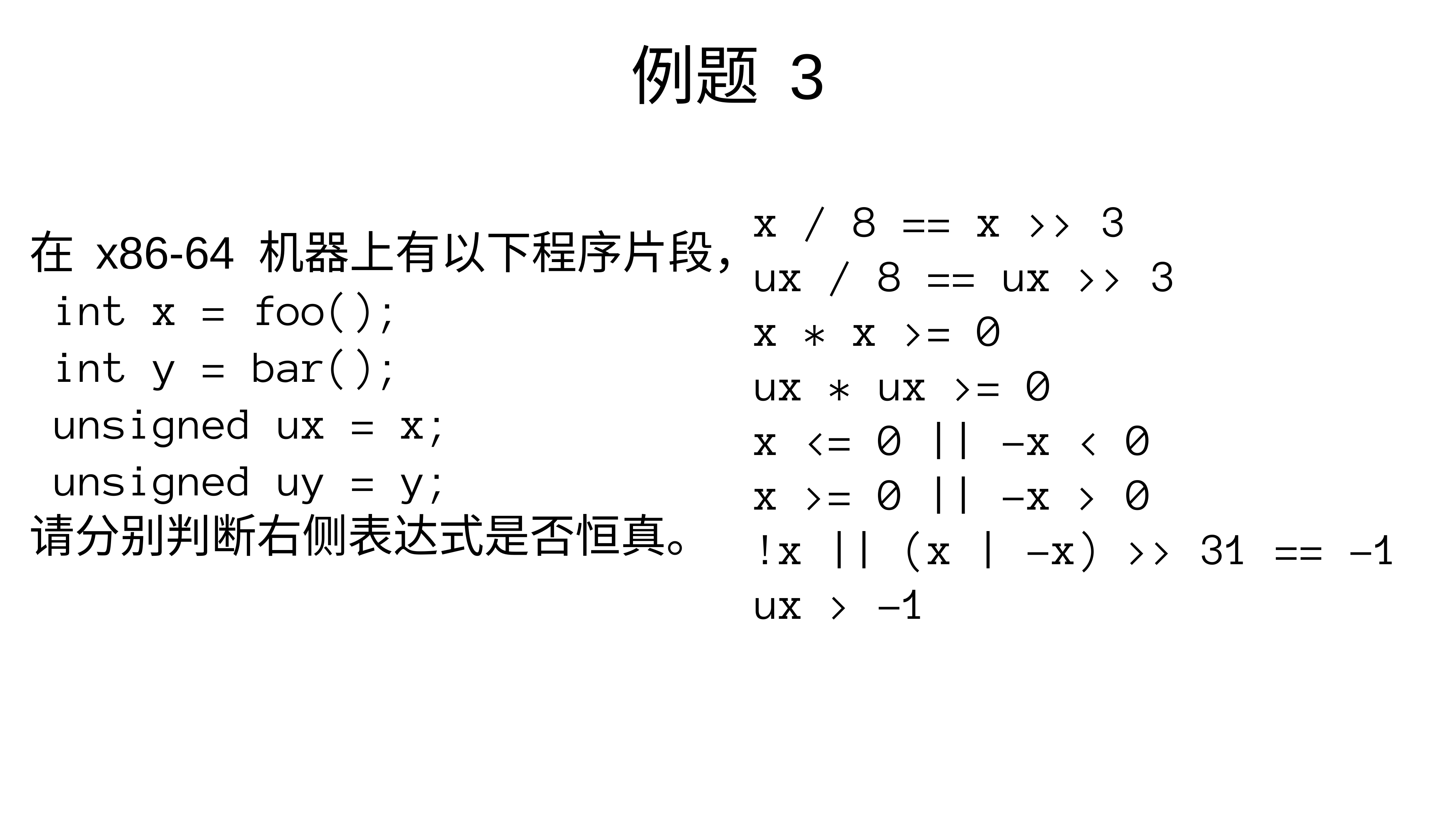

例题 3
x / 8 == x >> 3
ux / 8 == ux >> 3
x * x >= 0
ux * ux >= 0
x <= 0 || -x < 0
x >= 0 || -x > 0
!x || (x | -x) >> 31 == -1
ux > -1
在 x86-64 机器上有以下程序片段，
 int x = foo();
 int y = bar();
 unsigned ux = x;
 unsigned uy = y;
请分别判断右侧表达式是否恒真。